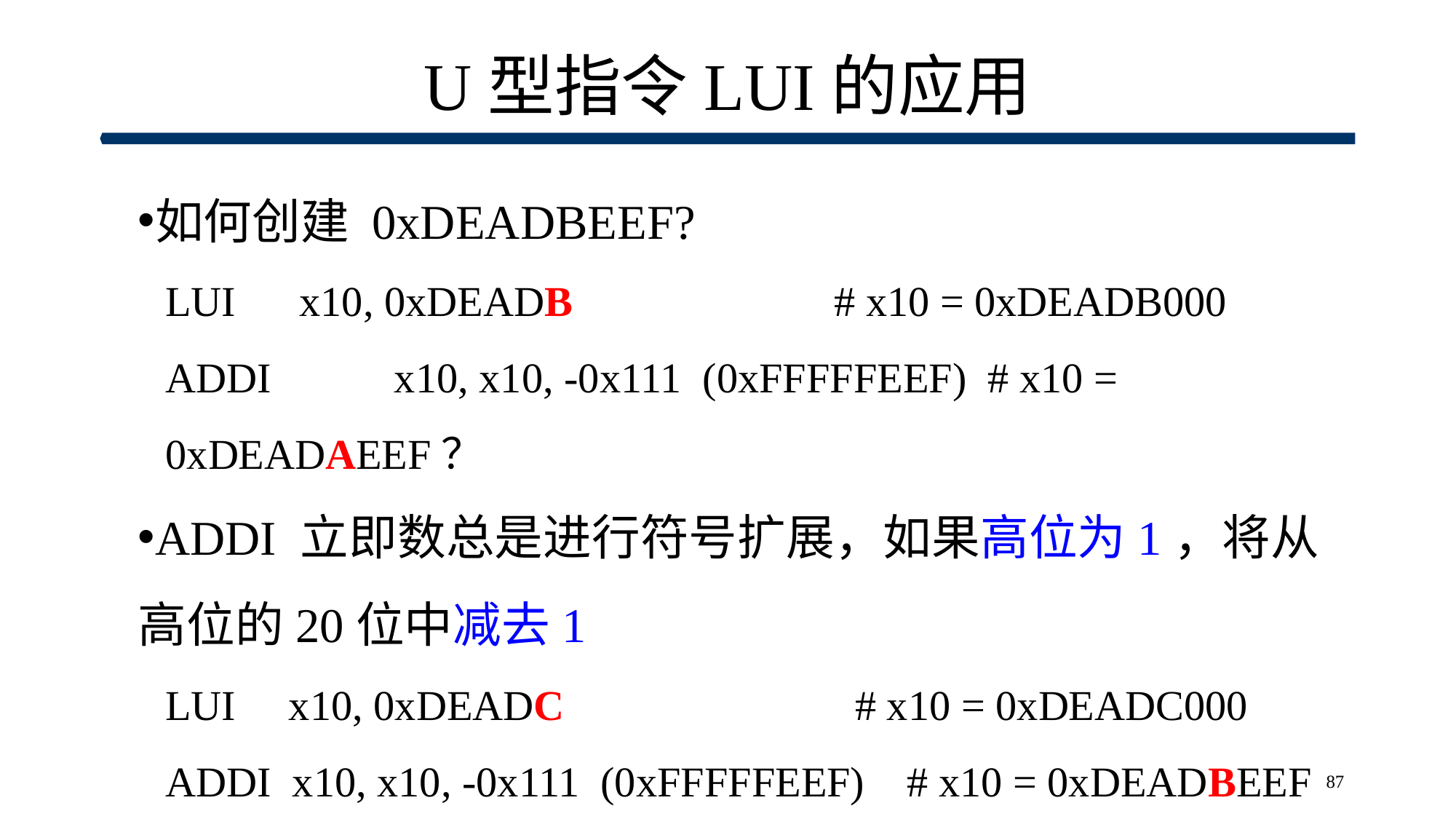

# U型指令LUI的应用
如何创建 0xDEADBEEF?
LUI      x10, 0xDEADB 	                      # x10 = 0xDEADB000
ADDI 	 x10, x10, -0x111  (0xFFFFFEEF)  # x10 = 0xDEADAEEF？
ADDI 立即数总是进行符号扩展，如果高位为1，将从高位的20位中减去1
LUI     x10, 0xDEADC 	                        # x10 = 0xDEADC000
ADDI  x10, x10, -0x111  (0xFFFFFEEF)    # x10 = 0xDEADBEEF

87